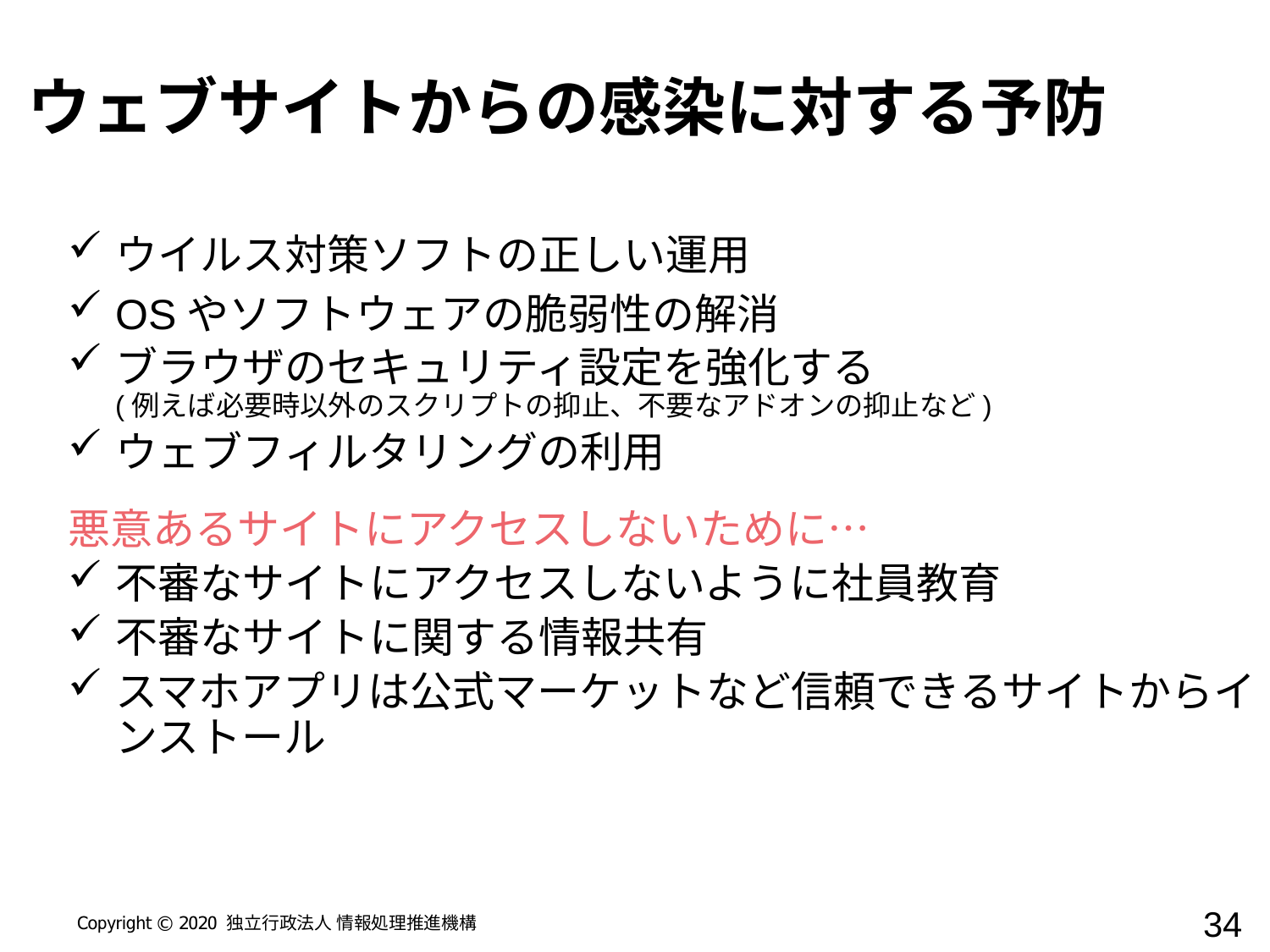

# ウェブサイトからの感染に対する予防

ウイルス対策ソフトの正しい運用
OSやソフトウェアの脆弱性の解消
ブラウザのセキュリティ設定を強化する
(例えば必要時以外のスクリプトの抑止、不要なアドオンの抑止など)
ウェブフィルタリングの利用
悪意あるサイトにアクセスしないために…
不審なサイトにアクセスしないように社員教育
不審なサイトに関する情報共有
スマホアプリは公式マーケットなど信頼できるサイトからインストール